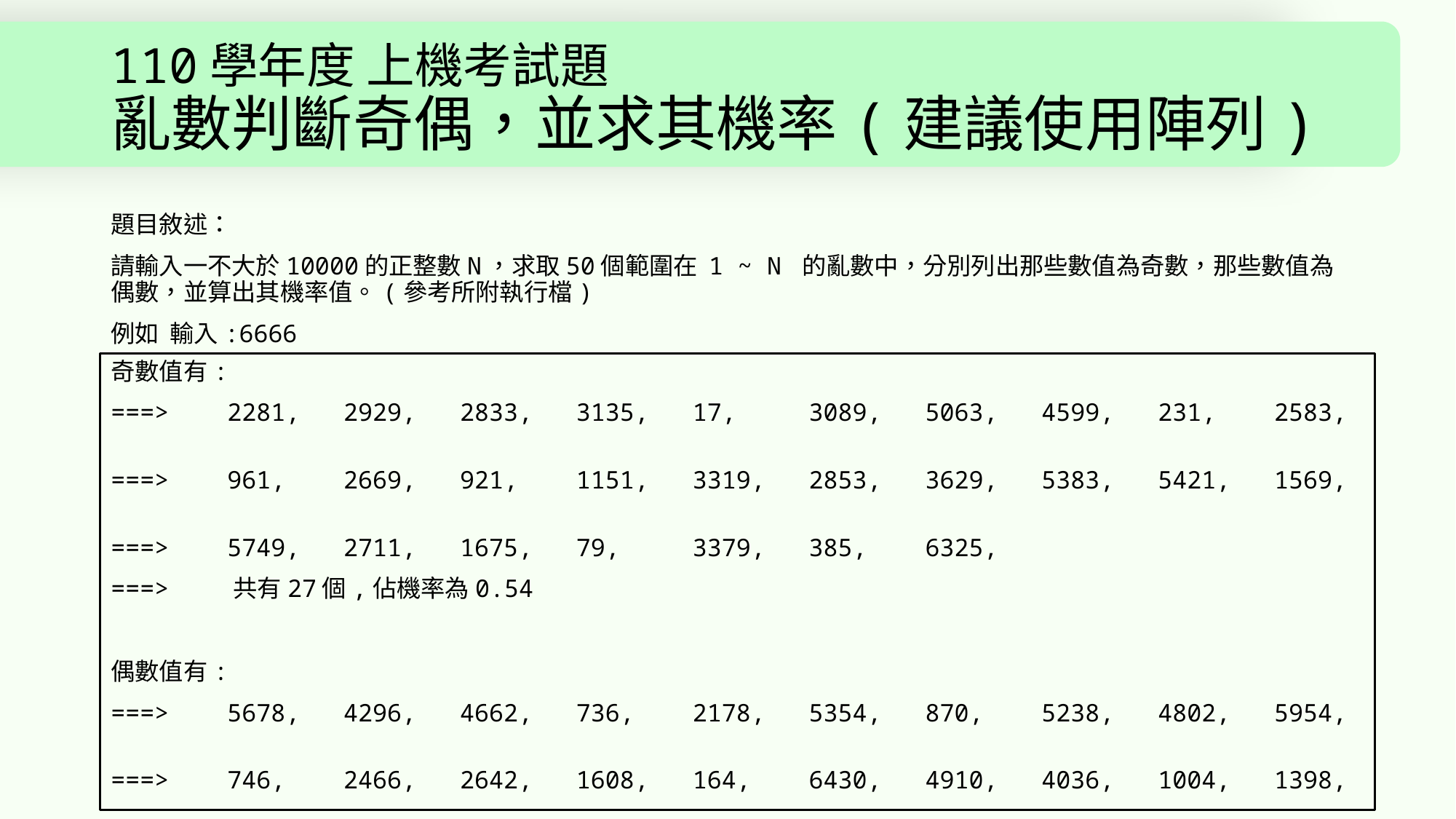

# 110學年度 上機考試題 亂數判斷奇偶，並求其機率(建議使用陣列)
題目敘述：
請輸入一不大於10000的正整數N，求取50個範圍在 1 ~ N 的亂數中，分別列出那些數值為奇數，那些數值為偶數，並算出其機率值。(參考所附執行檔)
例如  輸入:6666

奇數值有:
===>    2281,   2929,   2833,   3135,   17,     3089,   5063,   4599,   231,    2583,
===>    961,    2669,   921,    1151,   3319,   2853,   3629,   5383,   5421,   1569,
===>    5749,   2711,   1675,   79,     3379,   385,    6325,
===>    共有27個,佔機率為0.54

偶數值有:
===>    5678,   4296,   4662,   736,    2178,   5354,   870,    5238,   4802,   5954,
===>    746,    2466,   2642,   1608,   164,    6430,   4910,   4036,   1004,   1398,
===>    702,    3568,   5510,
===>    共有23個,佔機率為0.46